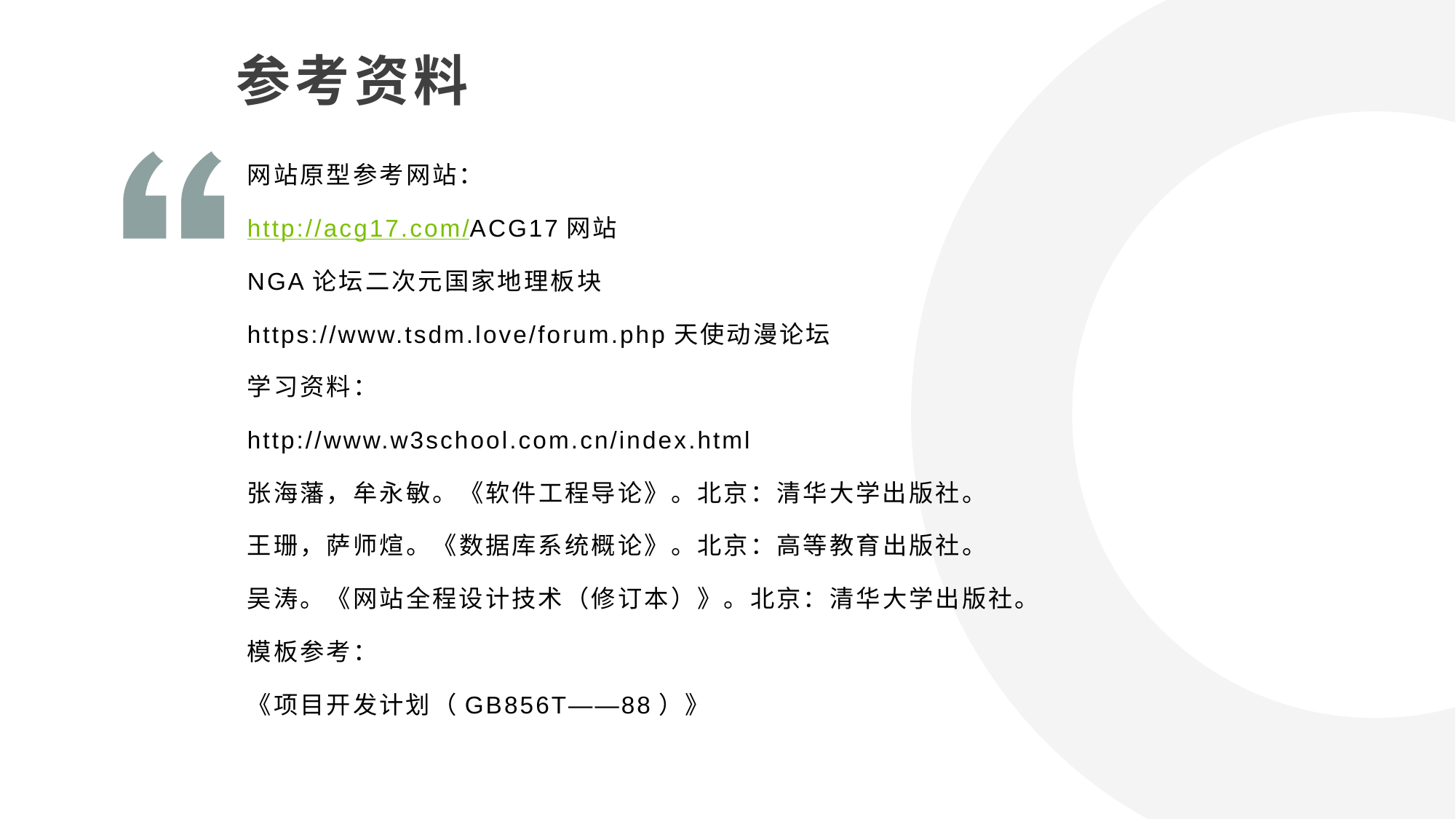

参考资料

网站原型参考网站：
http://acg17.com/ACG17网站
NGA论坛二次元国家地理板块
https://www.tsdm.love/forum.php天使动漫论坛
学习资料：
http://www.w3school.com.cn/index.html
张海藩，牟永敏。《软件工程导论》。北京：清华大学出版社。
王珊，萨师煊。《数据库系统概论》。北京：高等教育出版社。
吴涛。《网站全程设计技术（修订本）》。北京：清华大学出版社。
模板参考：
《项目开发计划（GB856T——88）》